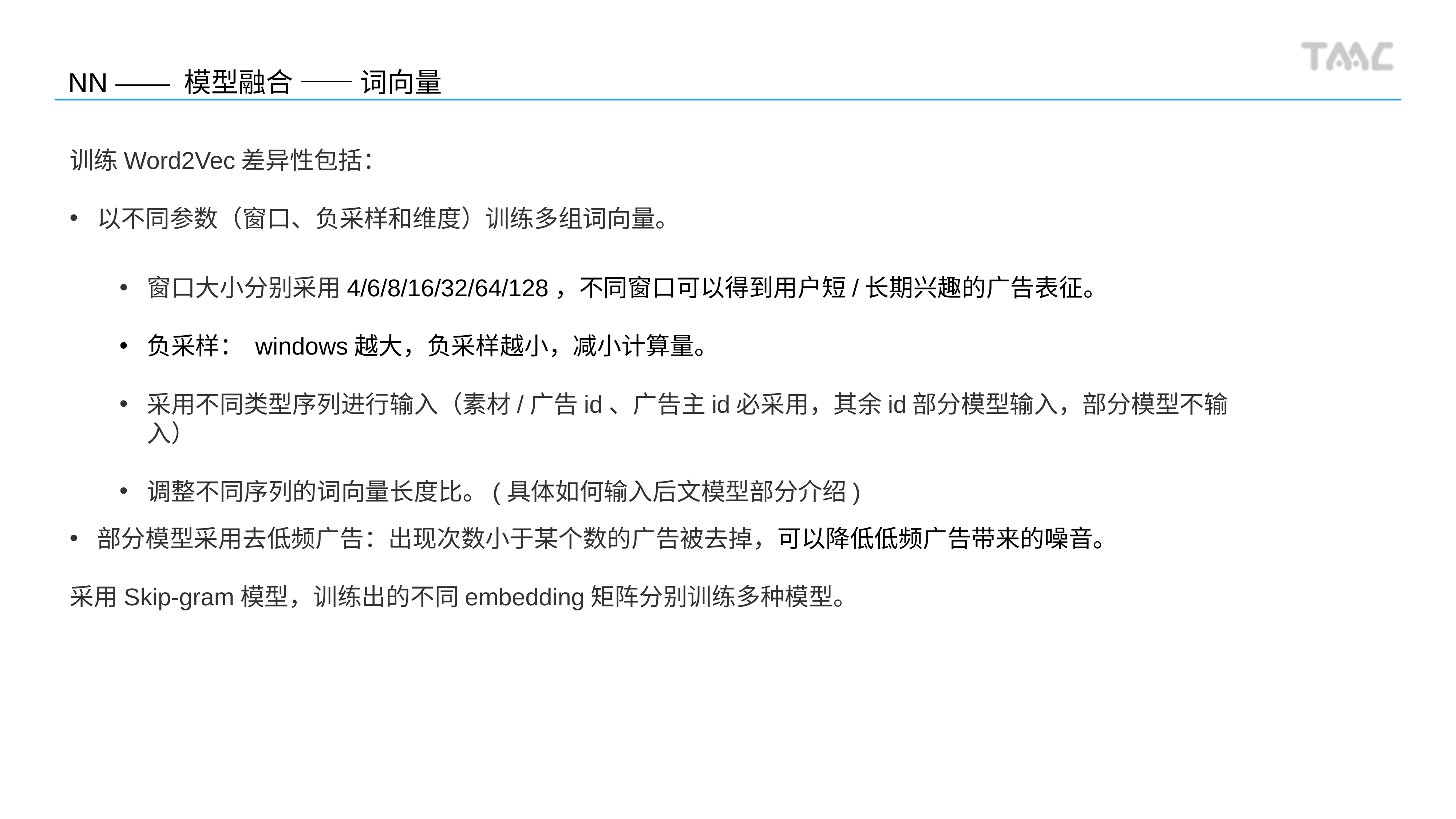

NN —— 模型融合 —— 词向量
训练Word2Vec差异性包括：

以不同参数（窗口、负采样和维度）训练多组词向量。

部分模型采用去低频广告：出现次数小于某个数的广告被去掉，可以降低低频广告带来的噪音。

采用Skip-gram模型，训练出的不同embedding矩阵分别训练多种模型。

窗口大小分别采用4/6/8/16/32/64/128，不同窗口可以得到用户短/长期兴趣的广告表征。

负采样： windows越大，负采样越小，减小计算量。

采用不同类型序列进行输入（素材/广告id、广告主id必采用，其余id部分模型输入，部分模型不输入）

调整不同序列的词向量长度比。(具体如何输入后文模型部分介绍)